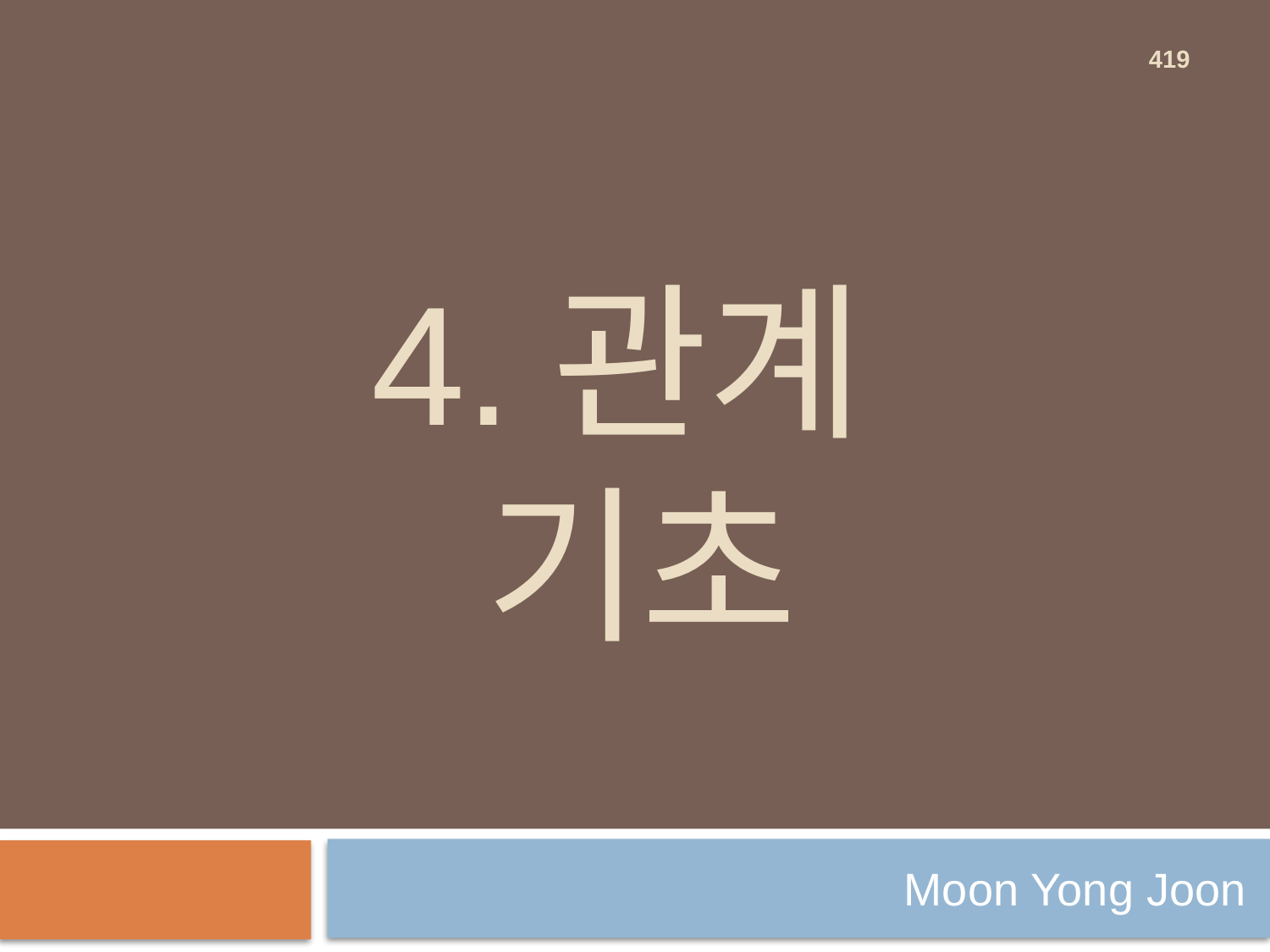

419
# 4.관계 기초
Moon Yong Joon